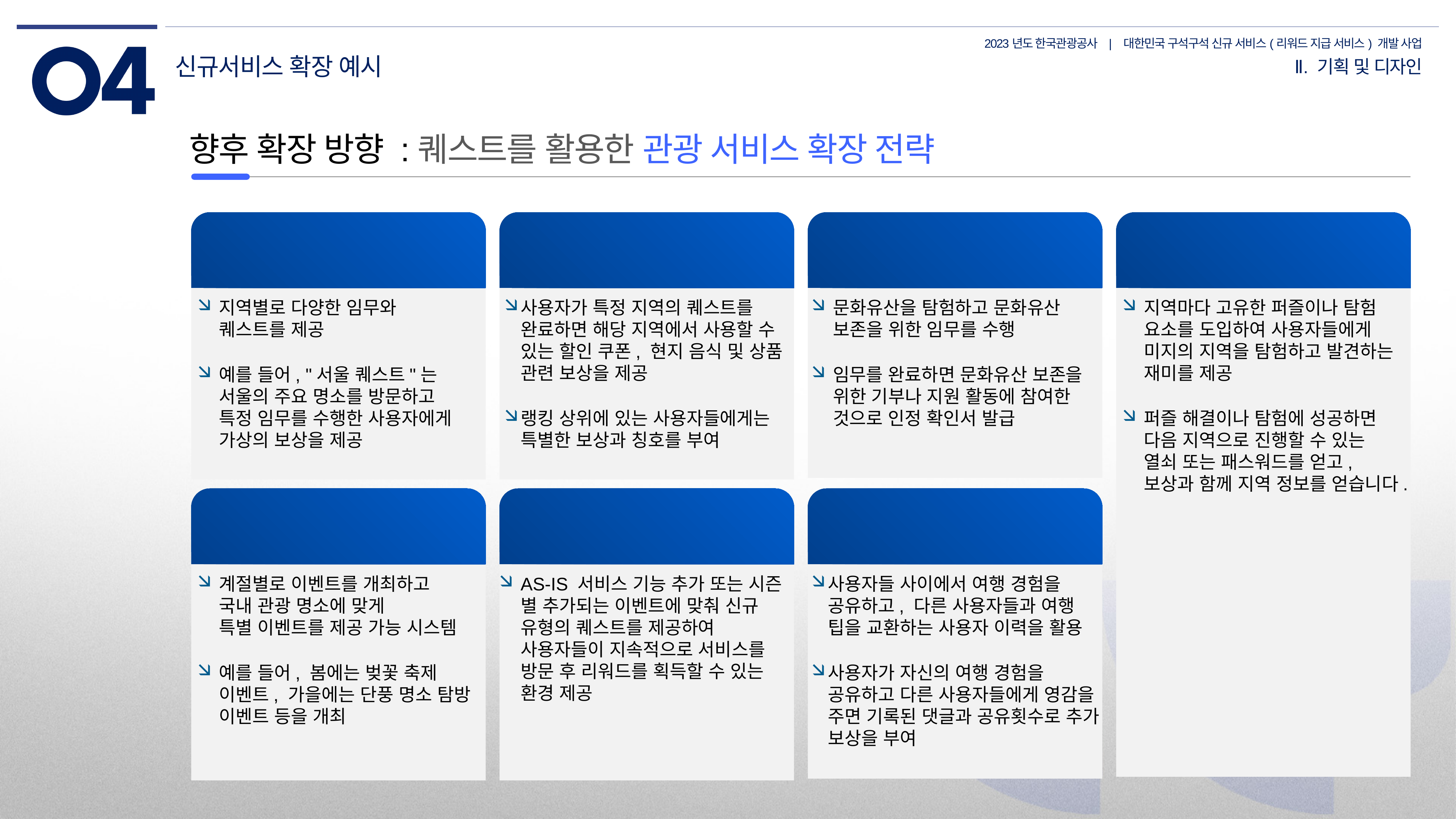

신규서비스 확장 예시
Ⅱ. 기획 및 디자인
향후 확장 방향 :퀘스트를 활용한 관광 서비스 확장 전략

문화유산 보존 게임
여행 퀘스트
지역별 보상 및 랭킹
지역 퍼즐과 탐험

02
01
03
04

사용자가 특정 지역의 퀘스트를 완료하면 해당 지역에서 사용할 수 있는 할인 쿠폰, 현지 음식 및 상품 관련 보상을 제공

랭킹 상위에 있는 사용자들에게는 특별한 보상과 칭호를 부여
지역별로 다양한 임무와
퀘스트를 제공

예를 들어, "서울 퀘스트"는
서울의 주요 명소를 방문하고
특정 임무를 수행한 사용자에게 가상의 보상을 제공
문화유산을 탐험하고 문화유산 보존을 위한 임무를 수행

임무를 완료하면 문화유산 보존을 위한 기부나 지원 활동에 참여한 것으로 인정 확인서 발급
지역마다 고유한 퍼즐이나 탐험 요소를 도입하여 사용자들에게 미지의 지역을 탐험하고 발견하는 재미를 제공

퍼즐 해결이나 탐험에 성공하면 다음 지역으로 진행할 수 있는 열쇠 또는 패스워드를 얻고, 보상과 함께 지역 정보를 얻습니다.

서비스에 맞춘 추가 퀘스트 제공
커뮤니티 및 공유
주기적인 업데이트
06
05
07

AS-IS 서비스 기능 추가 또는 시즌 별 추가되는 이벤트에 맞춰 신규 유형의 퀘스트를 제공하여 사용자들이 지속적으로 서비스를 방문 후 리워드를 획득할 수 있는 환경 제공
계절별로 이벤트를 개최하고
국내 관광 명소에 맞게
특별 이벤트를 제공 가능 시스템

예를 들어, 봄에는 벚꽃 축제 이벤트, 가을에는 단풍 명소 탐방 이벤트 등을 개최
사용자들 사이에서 여행 경험을 공유하고, 다른 사용자들과 여행 팁을 교환하는 사용자 이력을 활용

사용자가 자신의 여행 경험을 공유하고 다른 사용자들에게 영감을 주면 기록된 댓글과 공유횟수로 추가 보상을 부여